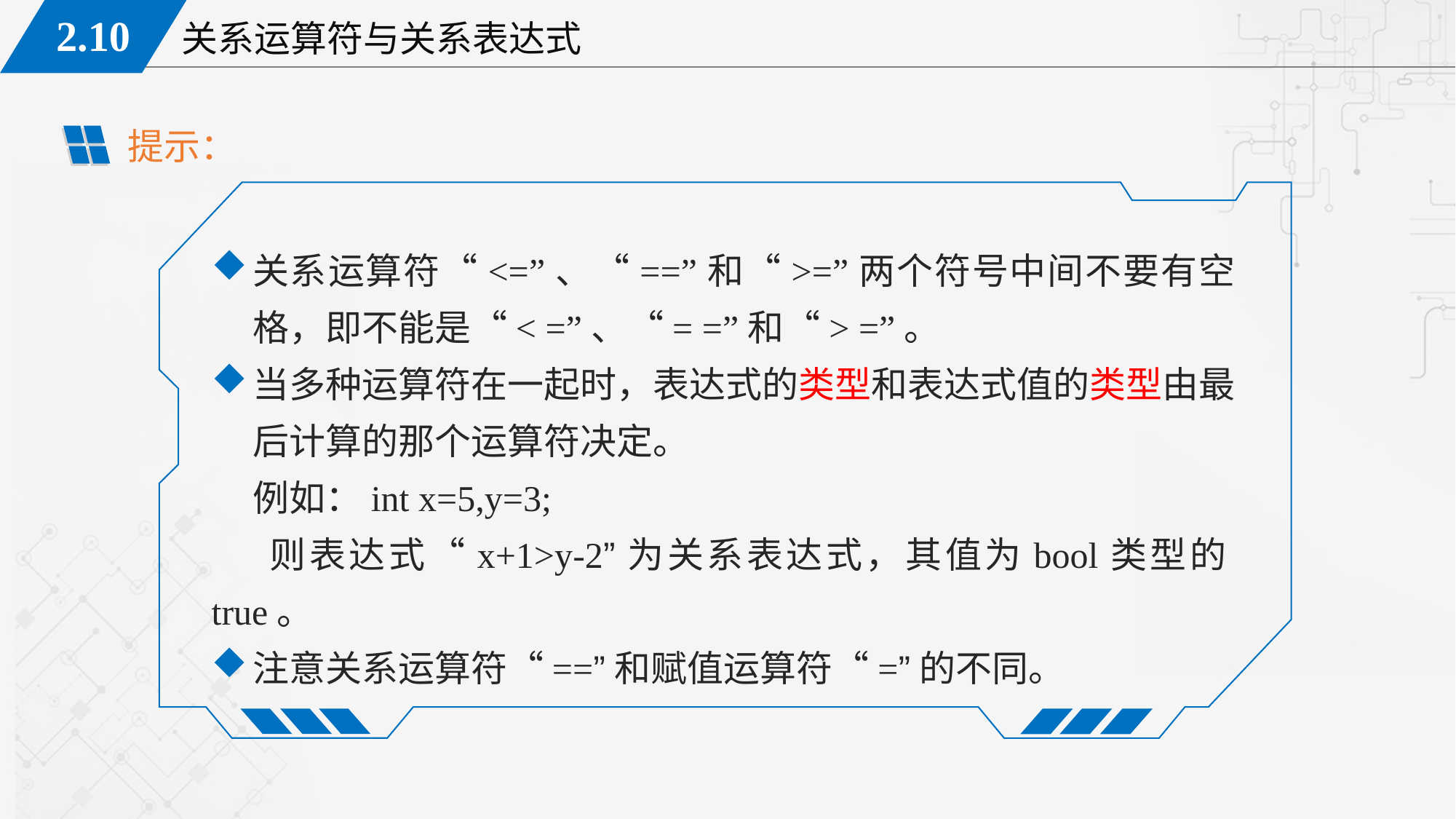

提示：

关系运算符“<=”、“==”和“>=”两个符号中间不要有空格，即不能是“< =”、“= =”和“> =”。
当多种运算符在一起时，表达式的类型和表达式值的类型由最后计算的那个运算符决定。
    例如：int x=5,y=3;
    则表达式“x+1>y-2”为关系表达式，其值为bool类型的true。
注意关系运算符“==”和赋值运算符“=”的不同。